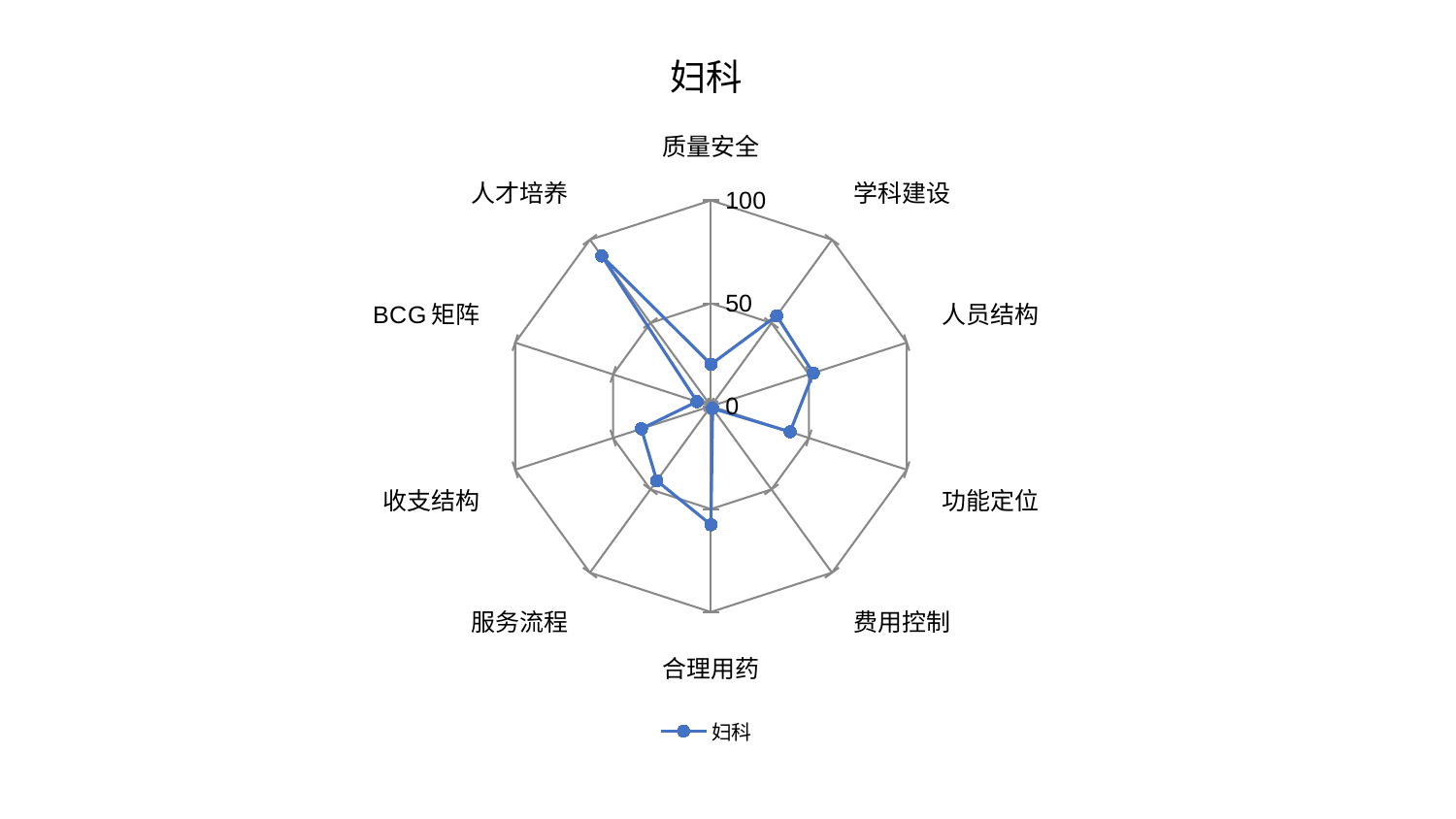

### Chart: 妇科

| Category | 妇科 |
|---|---|
| 质量安全 | 20.32894360494618 |
| 学科建设 | 54.30393865728363 |
| 人员结构 | 52.22207740942956 |
| 功能定位 | 40.41520943217942 |
| 费用控制 | 1.3570816563242756 |
| 合理用药 | 57.648717331044196 |
| 服务流程 | 44.76440529702693 |
| 收支结构 | 35.55808778436912 |
| BCG矩阵 | 7.126497757430504 |
| 人才培养 | 90.25426185532602 |
112